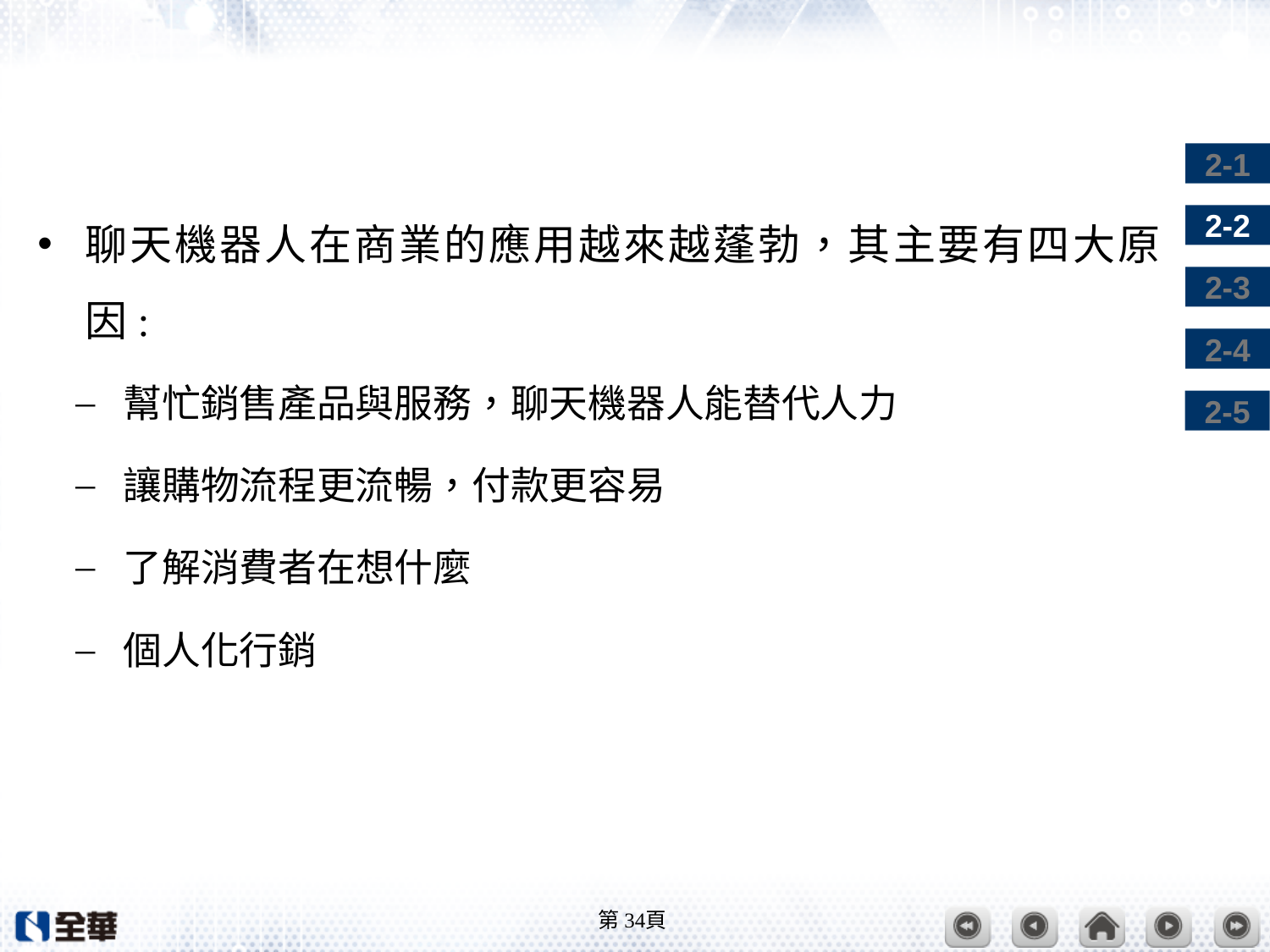

#
聊天機器人在商業的應用越來越蓬勃，其主要有四大原因:
幫忙銷售產品與服務，聊天機器人能替代人力
讓購物流程更流暢，付款更容易
了解消費者在想什麼
個人化行銷